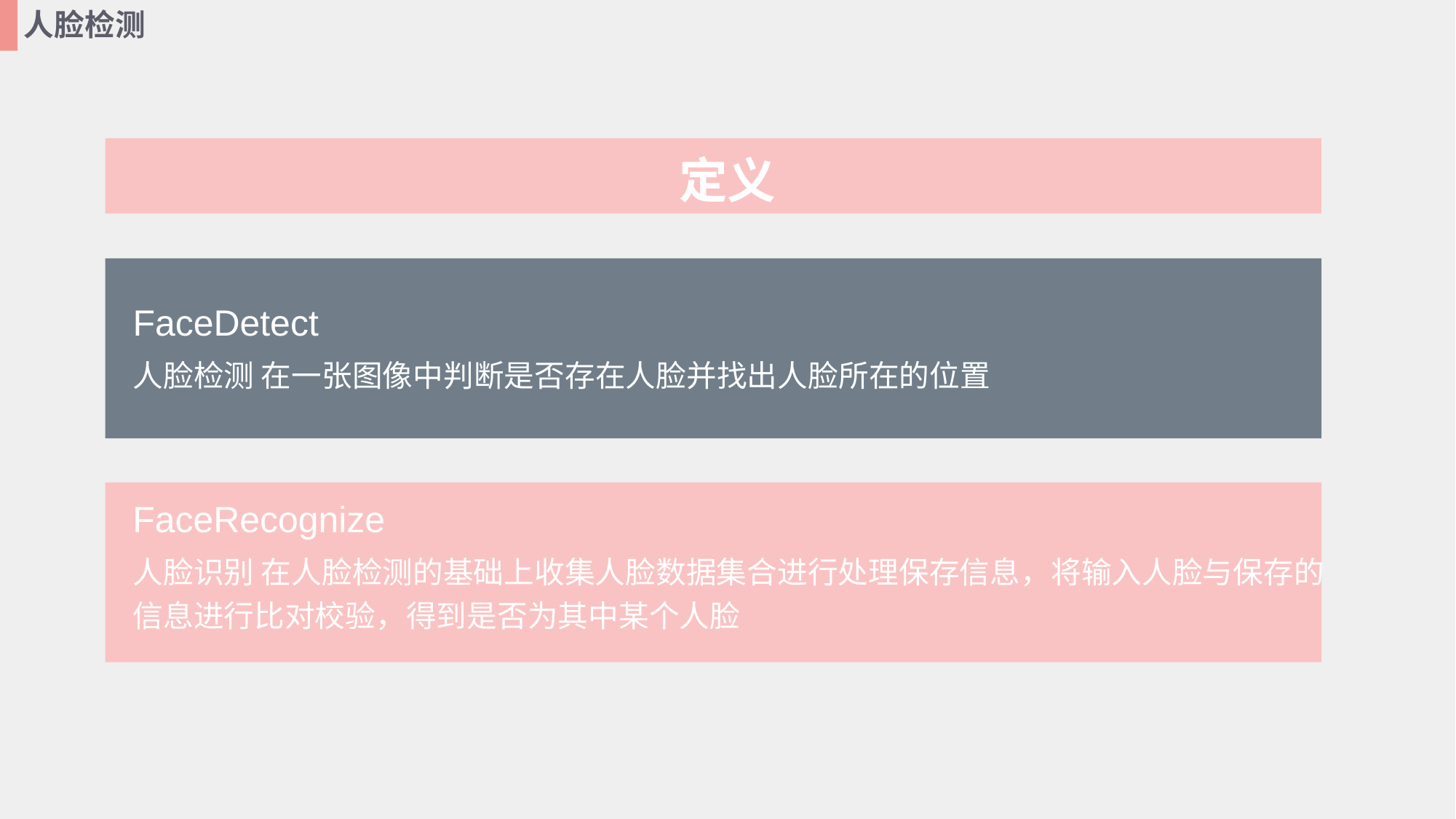

人脸检测
定义

FaceDetect
人脸检测 在一张图像中判断是否存在人脸并找出人脸所在的位置

FaceRecognize
人脸识别 在人脸检测的基础上收集人脸数据集合进行处理保存信息，将输入人脸与保存的信息进行比对校验，得到是否为其中某个人脸